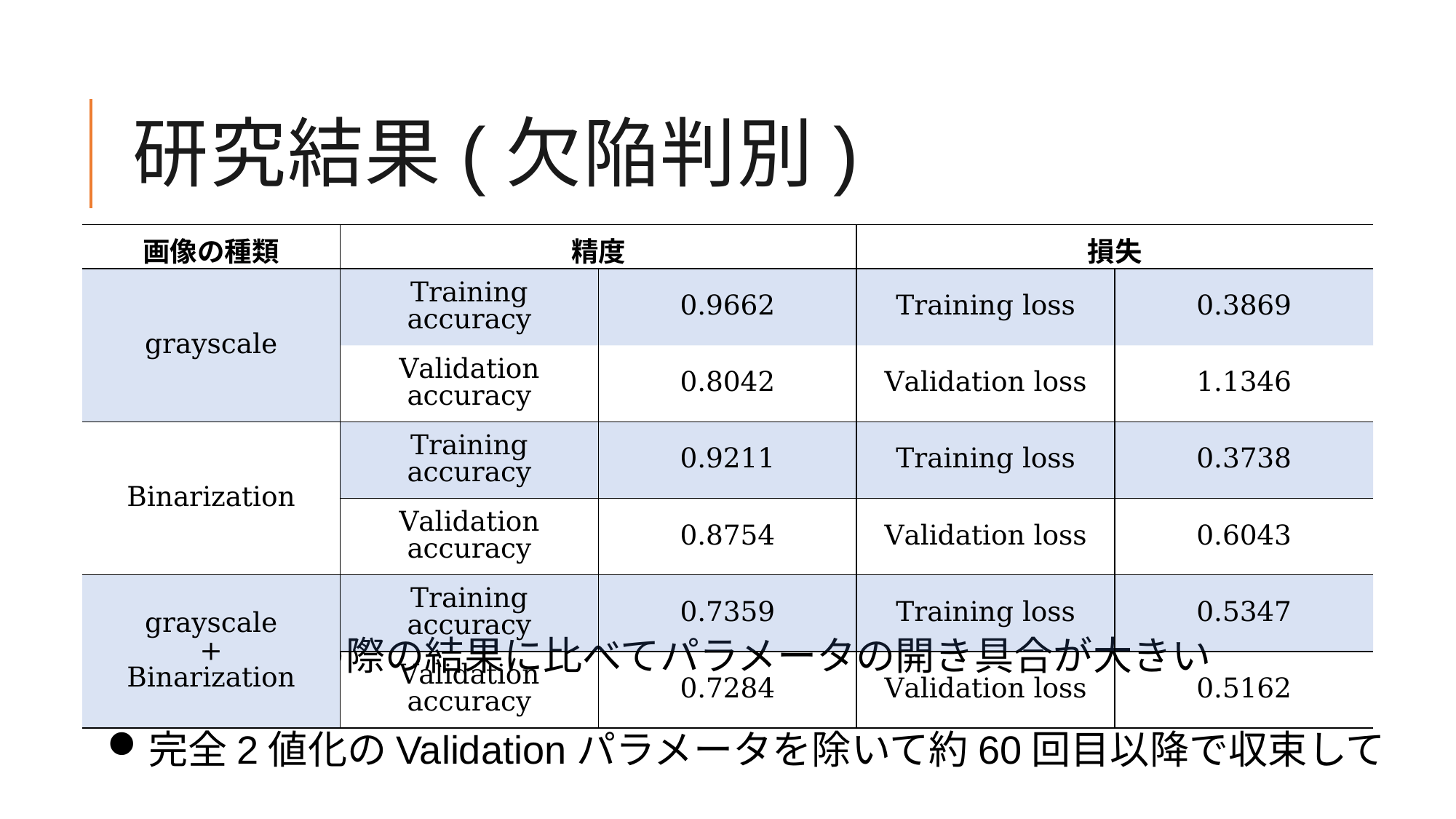

# 研究結果(欠陥判別)
| 画像の種類 | 精度 |  | 損失 |  |
| --- | --- | --- | --- | --- |
| grayscale | Training accuracy | 0.9662 | Training loss | 0.3869 |
|  | Validation accuracy | 0.8042 | Validation loss | 1.1346 |
| Binarization | Training accuracy | 0.9211 | Training loss | 0.3738 |
|  | Validation accuracy | 0.8754 | Validation loss | 0.6043 |
| grayscale + Binarization | Training accuracy | 0.7359 | Training loss | 0.5347 |
|  | Validation accuracy | 0.7284 | Validation loss | 0.5162 |
欠陥判別の際の結果に比べてパラメータの開き具合が大きい
完全2値化のValidationパラメータを除いて約60回目以降で収束している